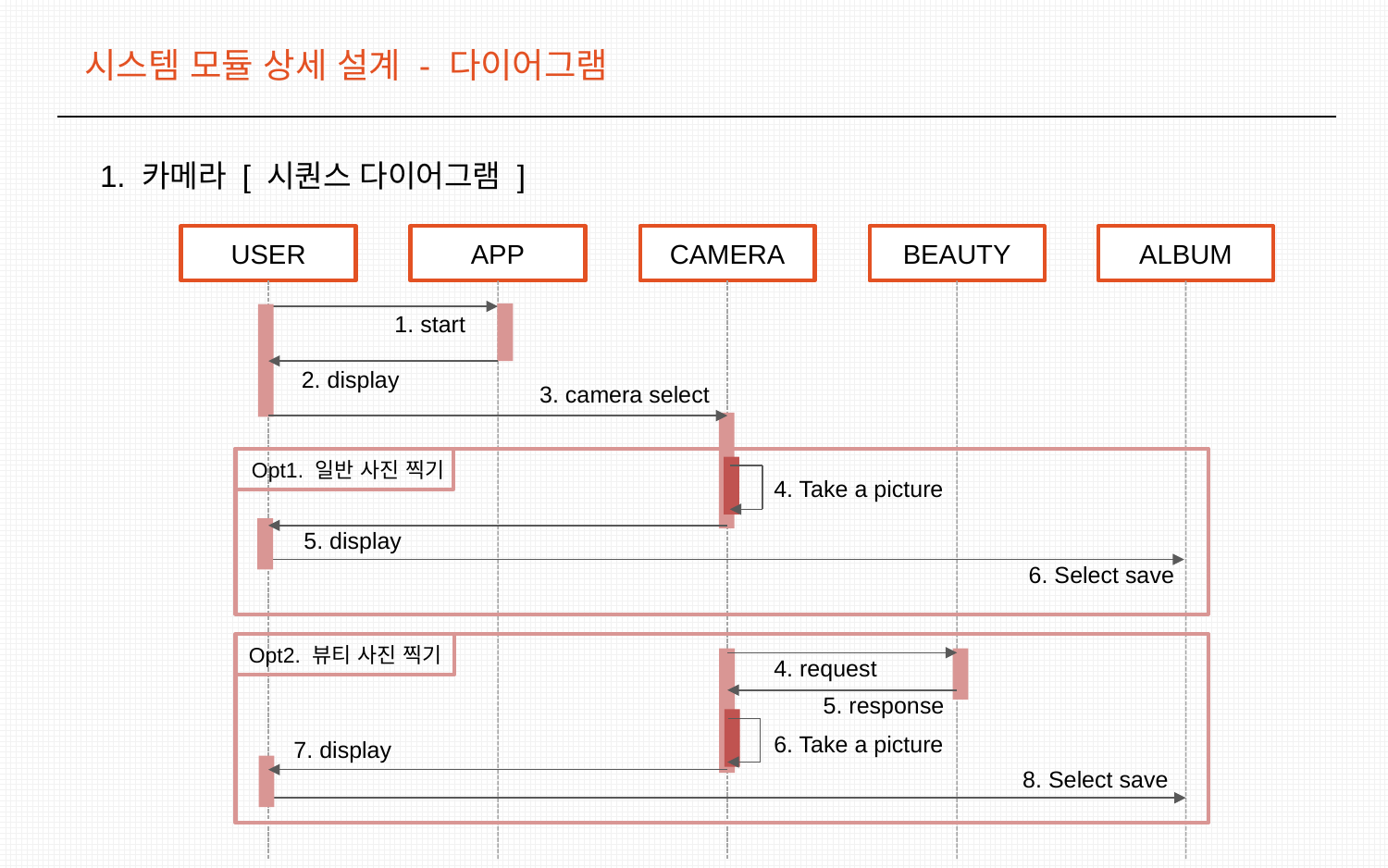

시스템 모듈 상세 설계 - 다이어그램
1. 카메라 [ 시퀀스 다이어그램 ]
USER
APP
CAMERA
BEAUTY
ALBUM
1. start

2. display
3. camera select

Opt1. 일반 사진 찍기

4. Take a picture

5. display
6. Select save

Opt2. 뷰티 사진 찍기
4. request

5. response

6. Take a picture
7. display

8. Select save